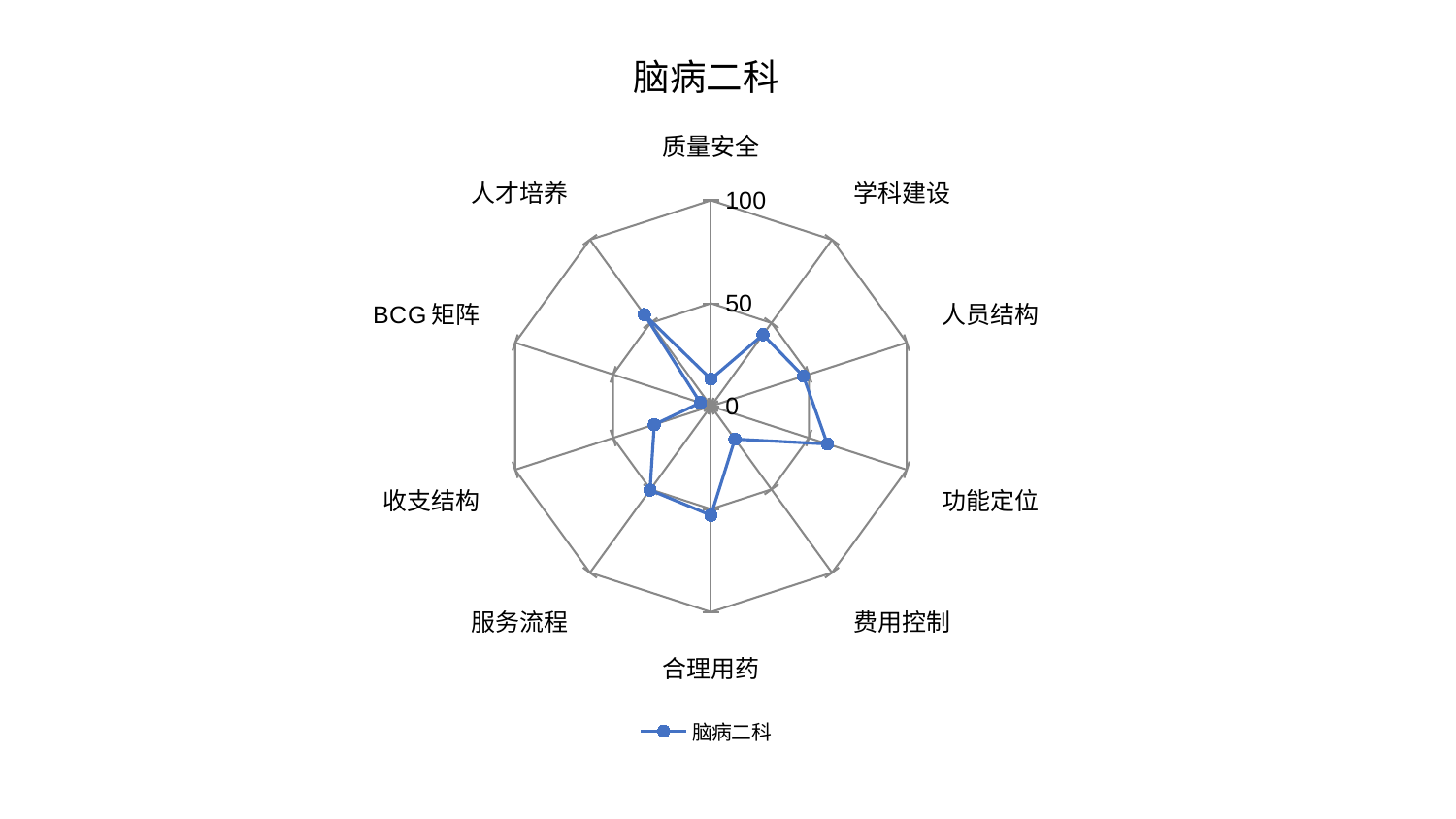

### Chart: 脑病二科

| Category | 脑病二科 |
|---|---|
| 质量安全 | 13.16486206524883 |
| 学科建设 | 42.964957309418686 |
| 人员结构 | 47.20023891793888 |
| 功能定位 | 59.450456718289054 |
| 费用控制 | 19.79835497130676 |
| 合理用药 | 53.01496176830556 |
| 服务流程 | 50.3769446096733 |
| 收支结构 | 28.955008480203166 |
| BCG矩阵 | 5.425230678117954 |
| 人才培养 | 55.05926440346923 |
139